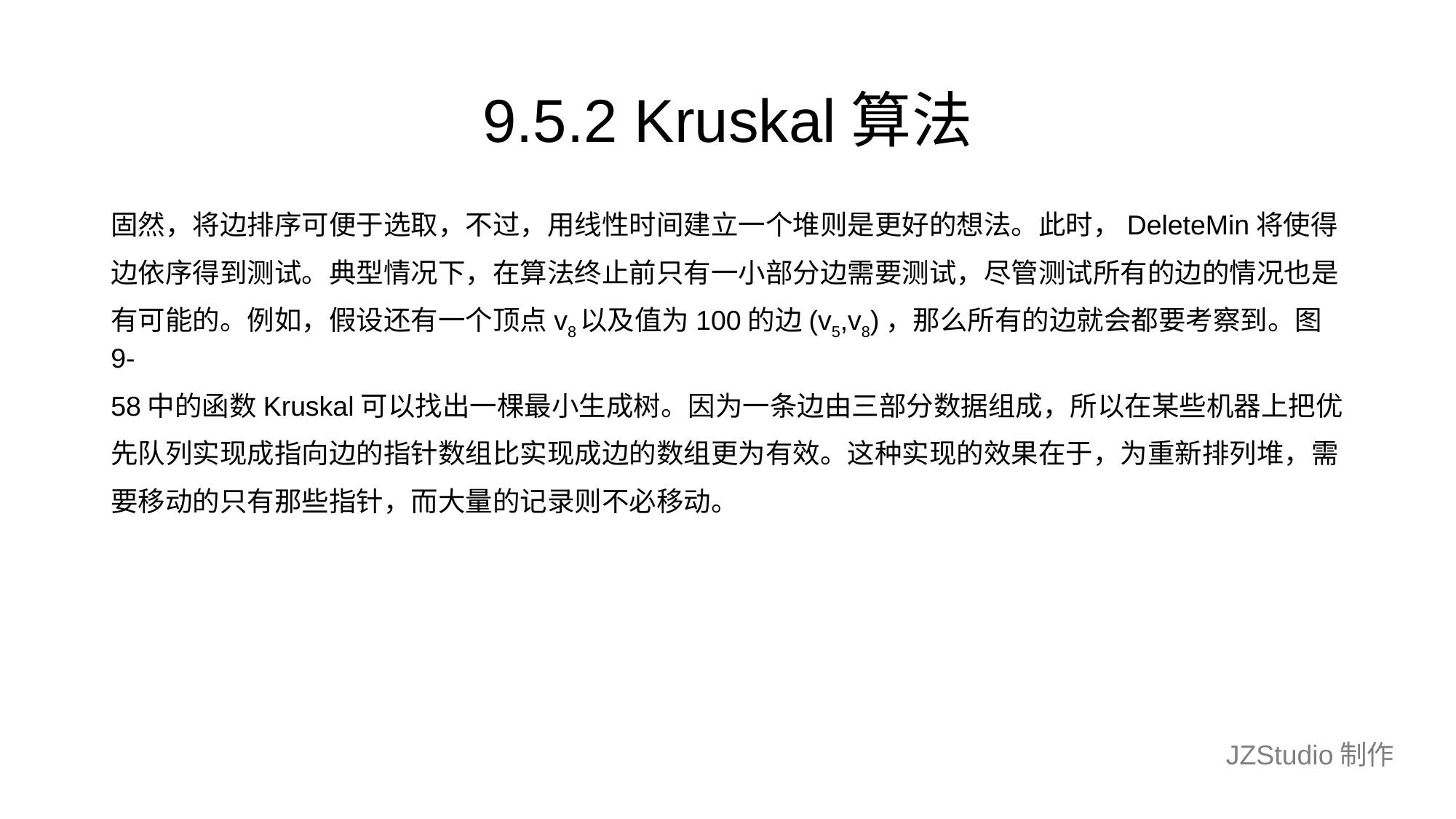

# 9.5.2 Kruskal算法
固然，将边排序可便于选取，不过，用线性时间建立一个堆则是更好的想法。此时，DeleteMin将使得
边依序得到测试。典型情况下，在算法终止前只有一小部分边需要测试，尽管测试所有的边的情况也是
有可能的。例如，假设还有一个顶点v8以及值为100的边(v5,v8)，那么所有的边就会都要考察到。图9-
58中的函数Kruskal可以找出一棵最小生成树。因为一条边由三部分数据组成，所以在某些机器上把优
先队列实现成指向边的指针数组比实现成边的数组更为有效。这种实现的效果在于，为重新排列堆，需
要移动的只有那些指针，而大量的记录则不必移动。